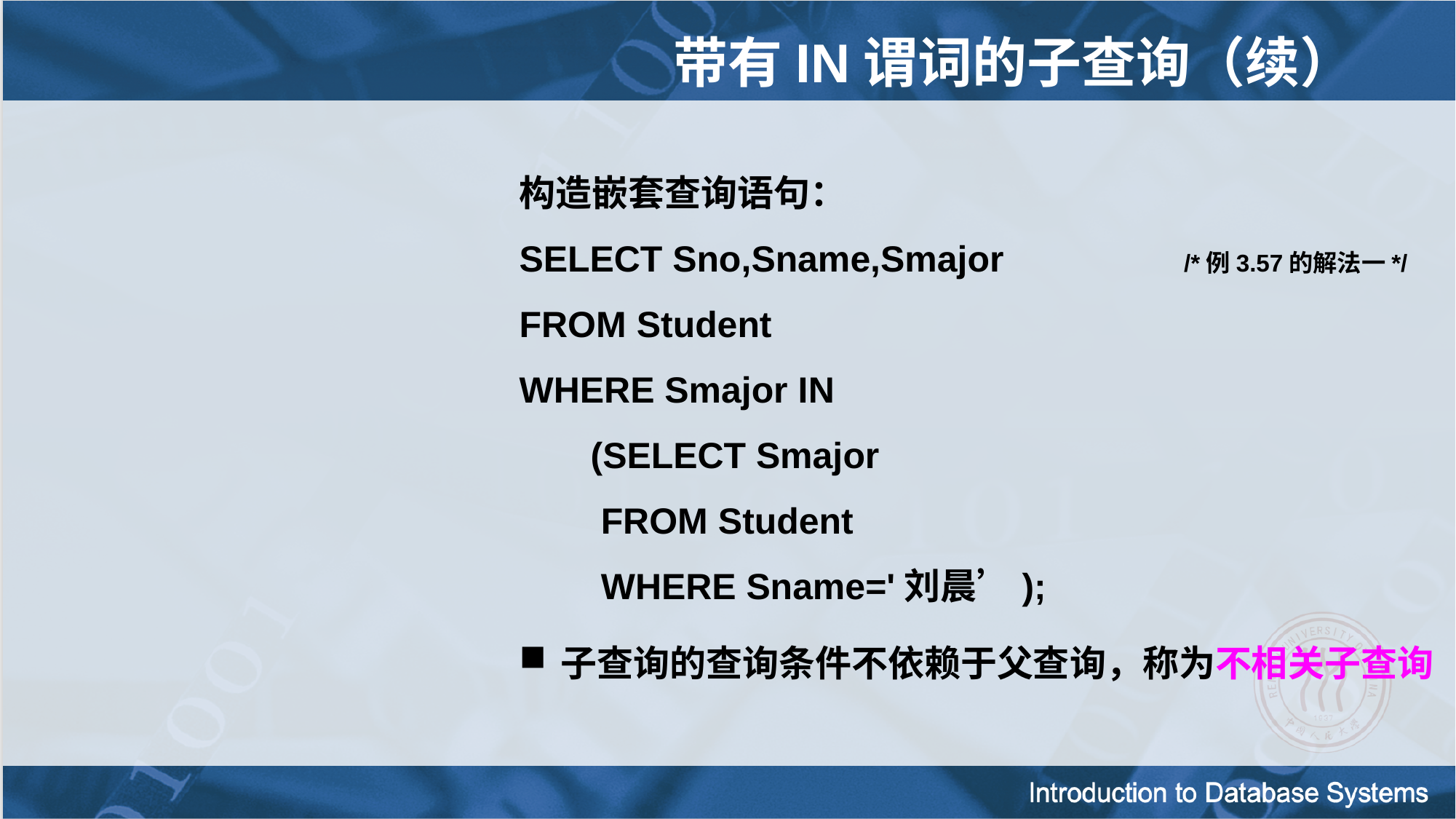

带有IN谓词的子查询（续）
构造嵌套查询语句：
SELECT Sno,Sname,Smajor                  /*例3.57的解法一*/
FROM Student
WHERE Smajor IN
       (SELECT Smajor
        FROM Student
        WHERE Sname='刘晨’);
子查询的查询条件不依赖于父查询，称为不相关子查询